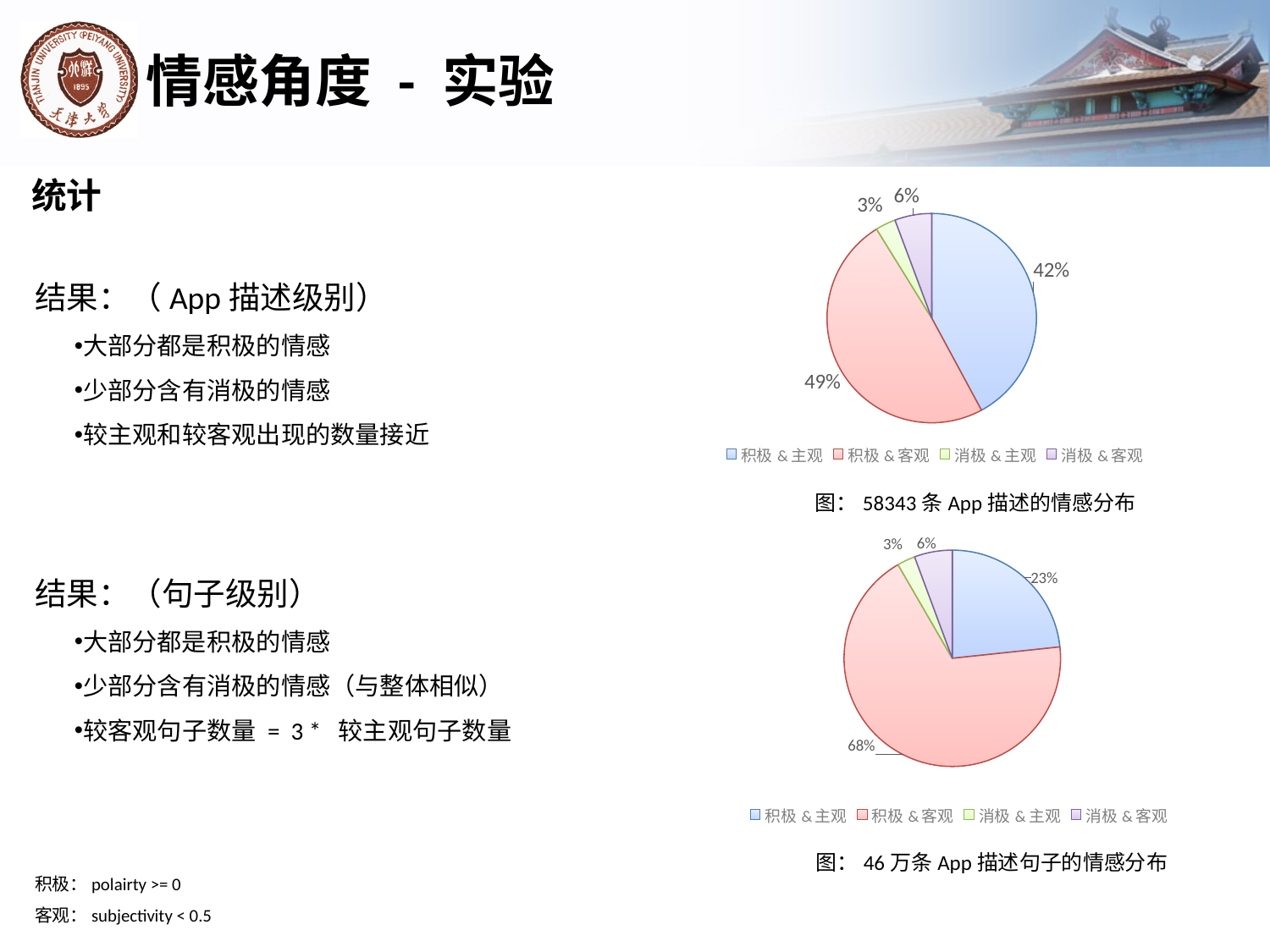

# 情感角度 - 实验
统计

### Chart

| Category |  |
|---|---|
| 积极&主观 | 24573.0 |
| 积极&客观 | 28626.0 |
| 消极&主观 | 1816.0 |
| 消极&客观 | 3328.0 |
结果：（App描述级别）
大部分都是积极的情感
少部分含有消极的情感
较主观和较客观出现的数量接近
图：58343条App描述的情感分布

### Chart

| Category |  |
|---|---|
| 积极&主观 | 109065.0 |
| 积极&客观 | 319549.0 |
| 消极&主观 | 12579.0 |
| 消极&客观 | 26489.0 |
结果：（句子级别）
大部分都是积极的情感
少部分含有消极的情感（与整体相似）
较客观句子数量 =  3 *  较主观句子数量
图：46万条App描述句子的情感分布
积极：polairty >= 0
客观：subjectivity < 0.5
21